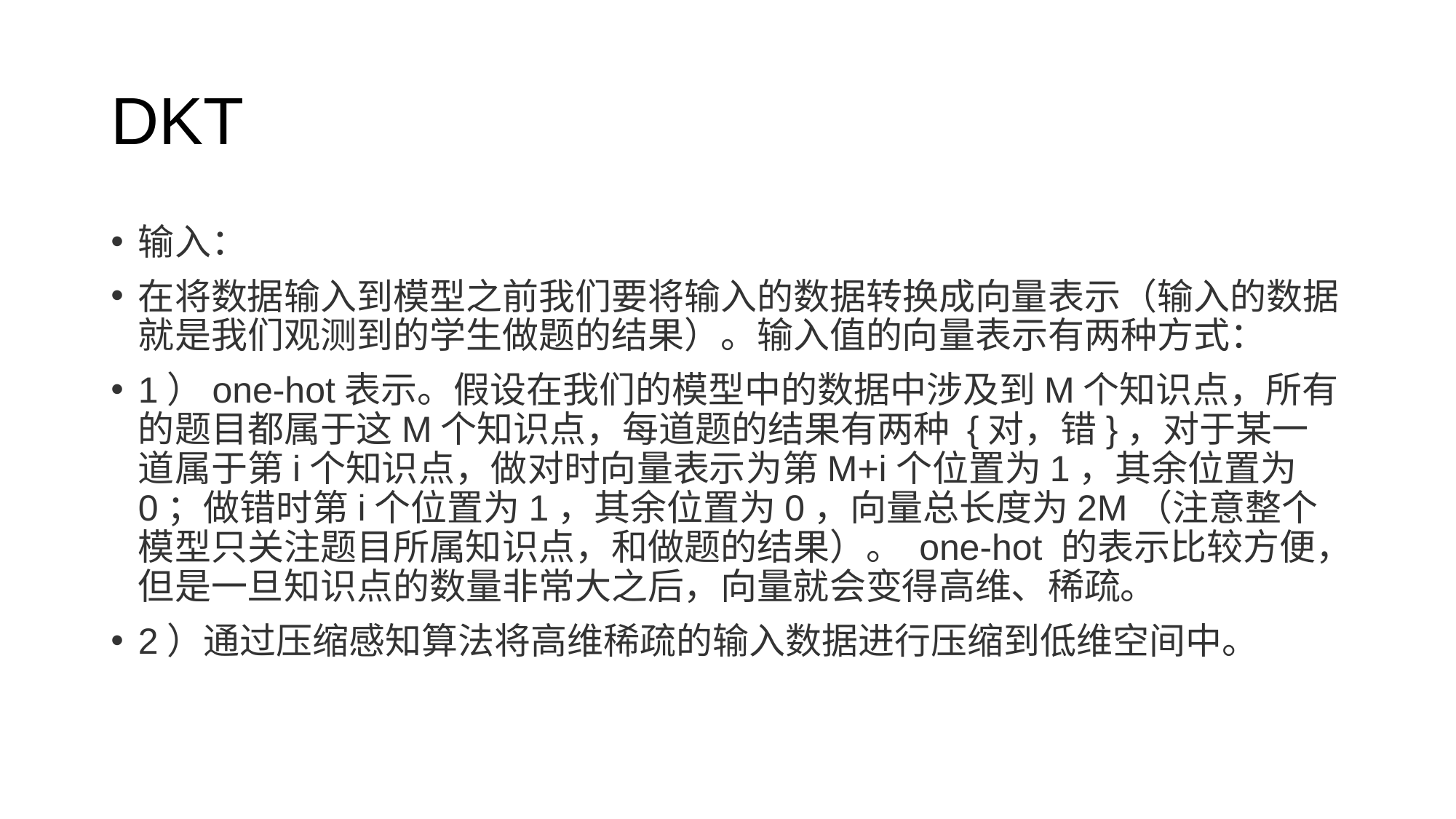

# DKT
输入：
在将数据输入到模型之前我们要将输入的数据转换成向量表示（输入的数据就是我们观测到的学生做题的结果）。输入值的向量表示有两种方式：
1）one-hot表示。假设在我们的模型中的数据中涉及到M个知识点，所有的题目都属于这M个知识点，每道题的结果有两种 {对，错}，对于某一道属于第i个知识点，做对时向量表示为第M+i个位置为1，其余位置为0；做错时第i个位置为1，其余位置为0，向量总长度为2M（注意整个模型只关注题目所属知识点，和做题的结果）。 one-hot 的表示比较方便，但是一旦知识点的数量非常大之后，向量就会变得高维、稀疏。
2）通过压缩感知算法将高维稀疏的输入数据进行压缩到低维空间中。